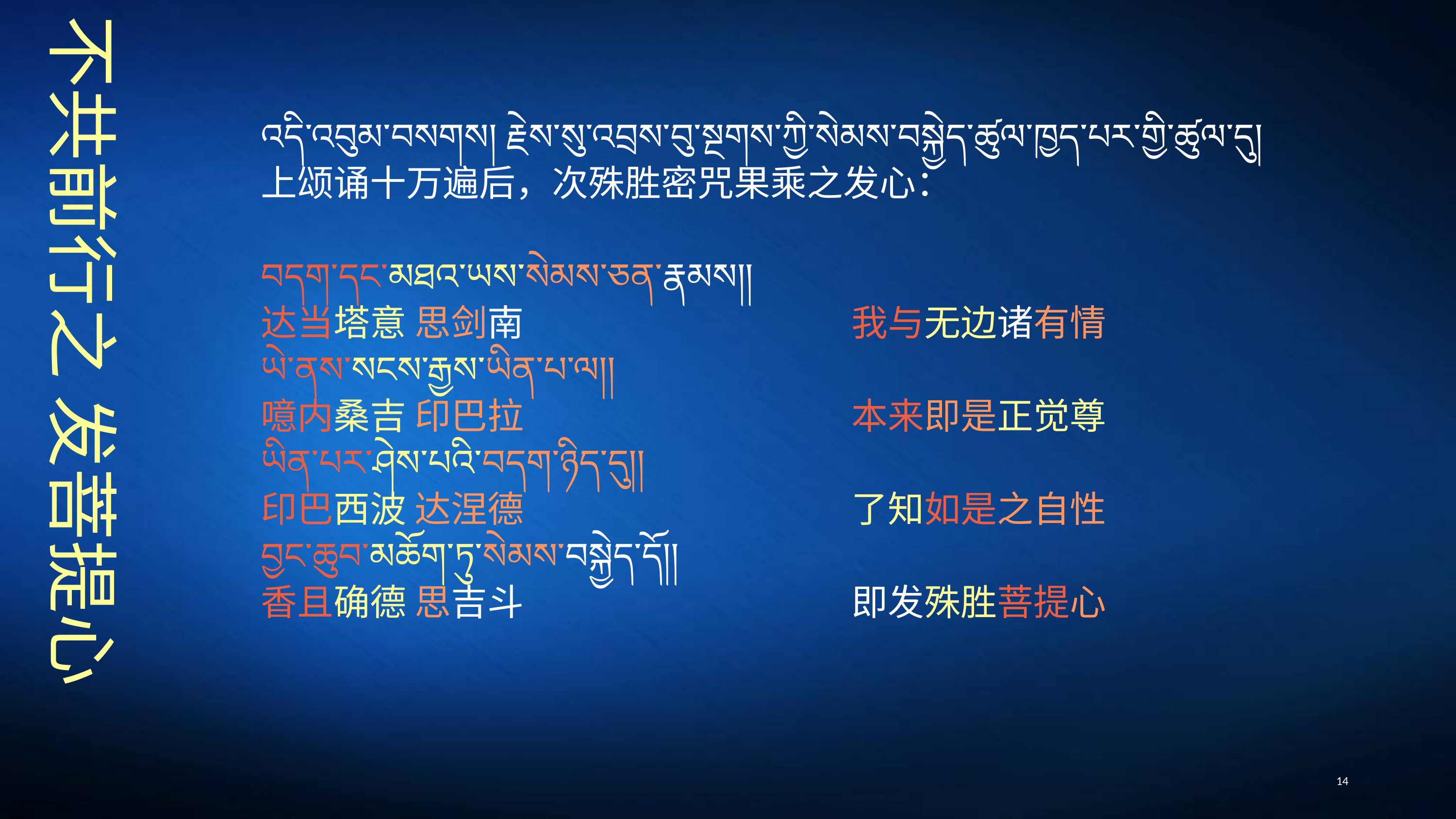

འདི་འབུམ་བསགས། རྗེས་སུ་འབྲས་བུ་སྔགས་ཀྱི་སེམས་བསྐྱེད་ཚུལ་ཁྱད་པར་གྱི་ཚུལ་དུ།
上颂诵十万遍后，次殊胜密咒果乘之发心：

བདག་དང་མཐའ་ཡས་སེམས་ཅན་རྣམས།།
达当塔意 思剑南　　　　　　　　　我与无边诸有情
ཡེ་ནས་སངས་རྒྱས་ཡིན་པ་ལ།།
噫内桑吉 印巴拉　　　　　　　　　本来即是正觉尊
ཡིན་པར་ཤེས་པའི་བདག་ཉིད་དུ།།
印巴西波 达涅德　　　　　　　　　了知如是之自性
བྱང་ཆུབ་མཆོག་ཏུ་སེམས་བསྐྱེད་དོ།།
香且确德 思吉斗　　　　　　　　　即发殊胜菩提心
# 不共前行之 发菩提心
14